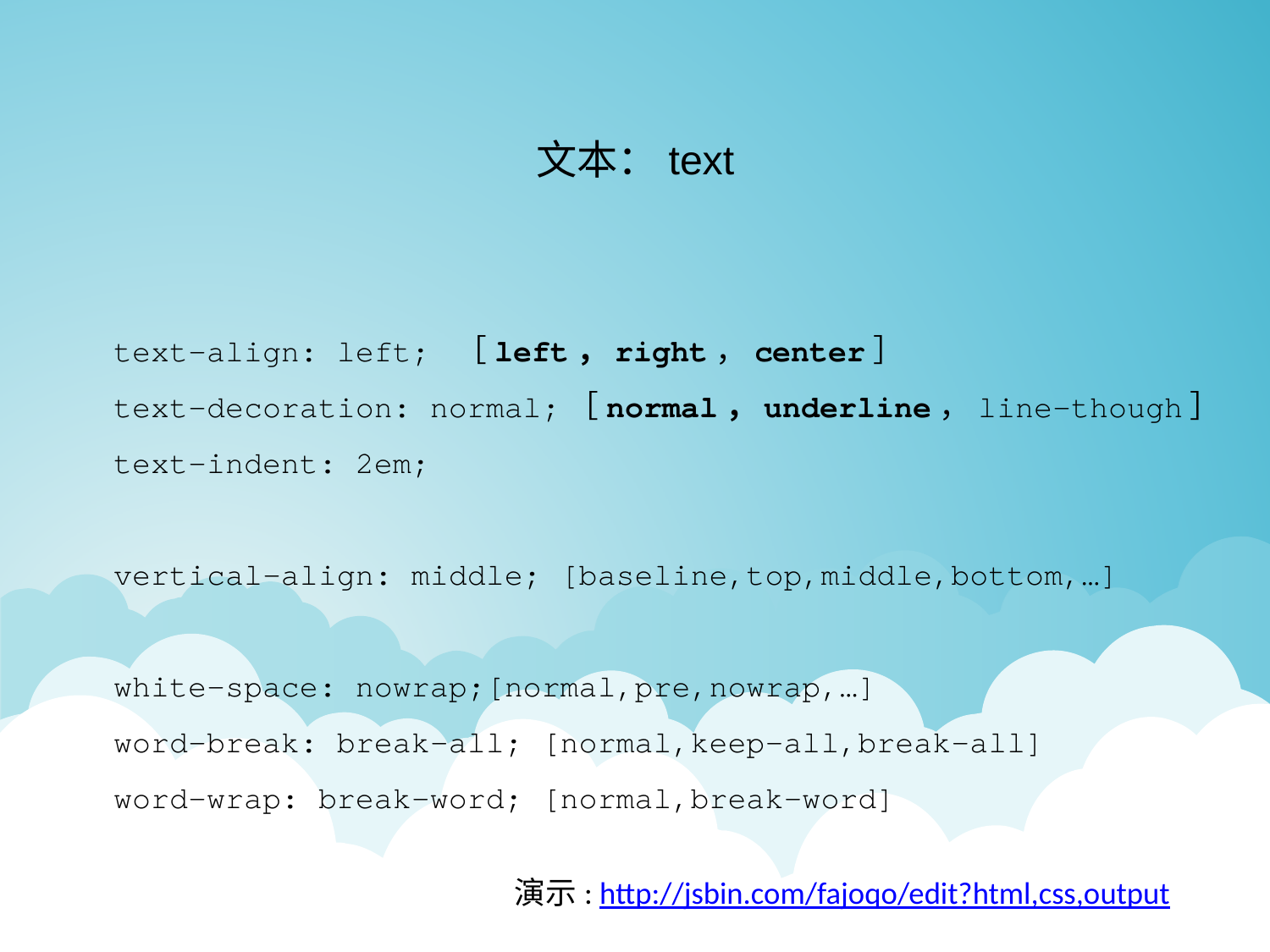

文本：text
text-align: left; ［left，right，center］
text-decoration: normal;［normal，underline，line-though］
text-indent: 2em;

vertical-align: middle; [baseline,top,middle,bottom,…]

white-space: nowrap;[normal,pre,nowrap,…]
word-break: break-all; [normal,keep-all,break-all]
word-wrap: break-word; [normal,break-word]
演示: http://jsbin.com/fajoqo/edit?html,css,output